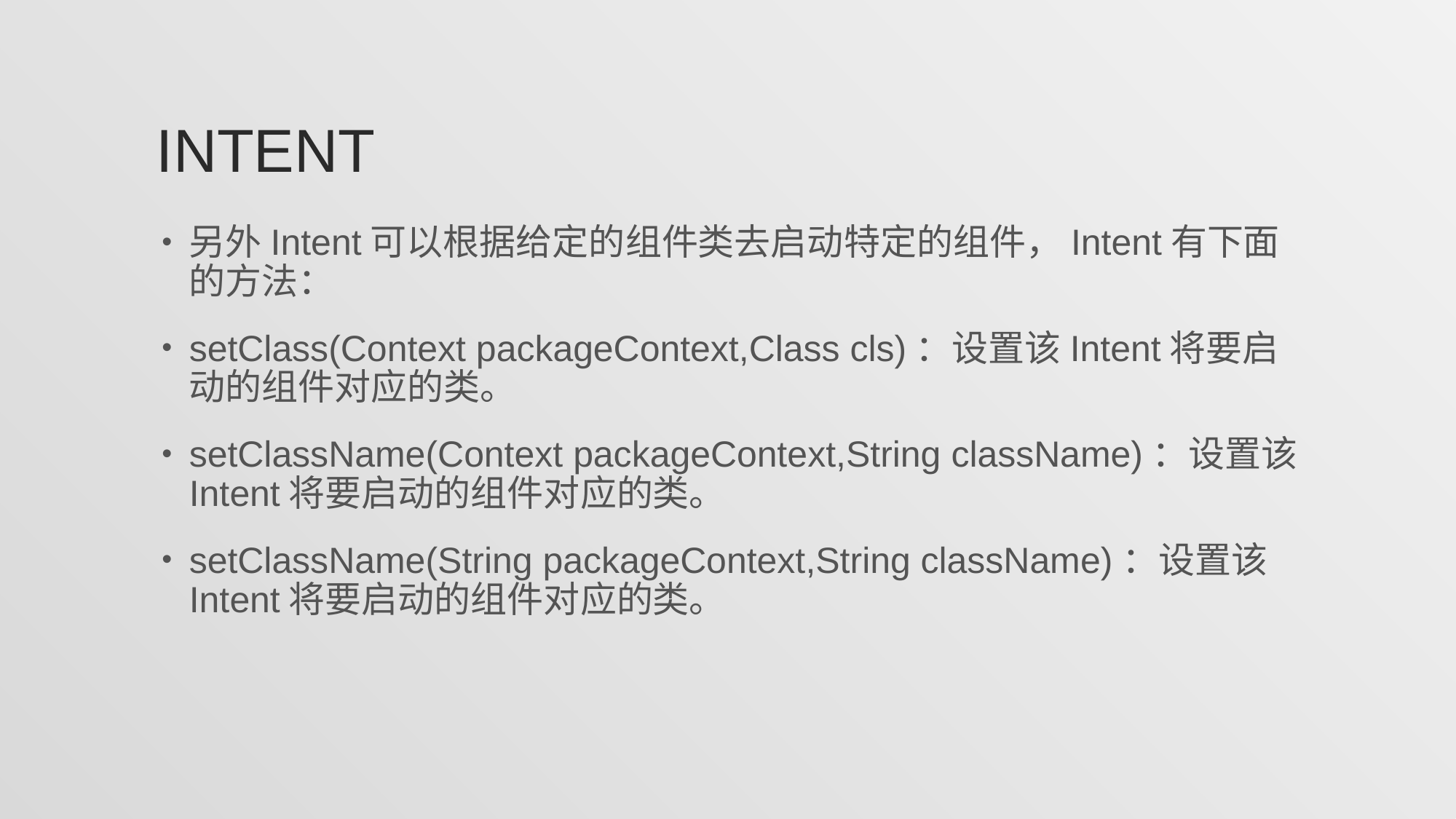

# Intent
另外Intent可以根据给定的组件类去启动特定的组件，Intent有下面的方法：
setClass(Context packageContext,Class cls)：设置该Intent将要启动的组件对应的类。
setClassName(Context packageContext,String className)：设置该Intent将要启动的组件对应的类。
setClassName(String packageContext,String className)：设置该Intent将要启动的组件对应的类。